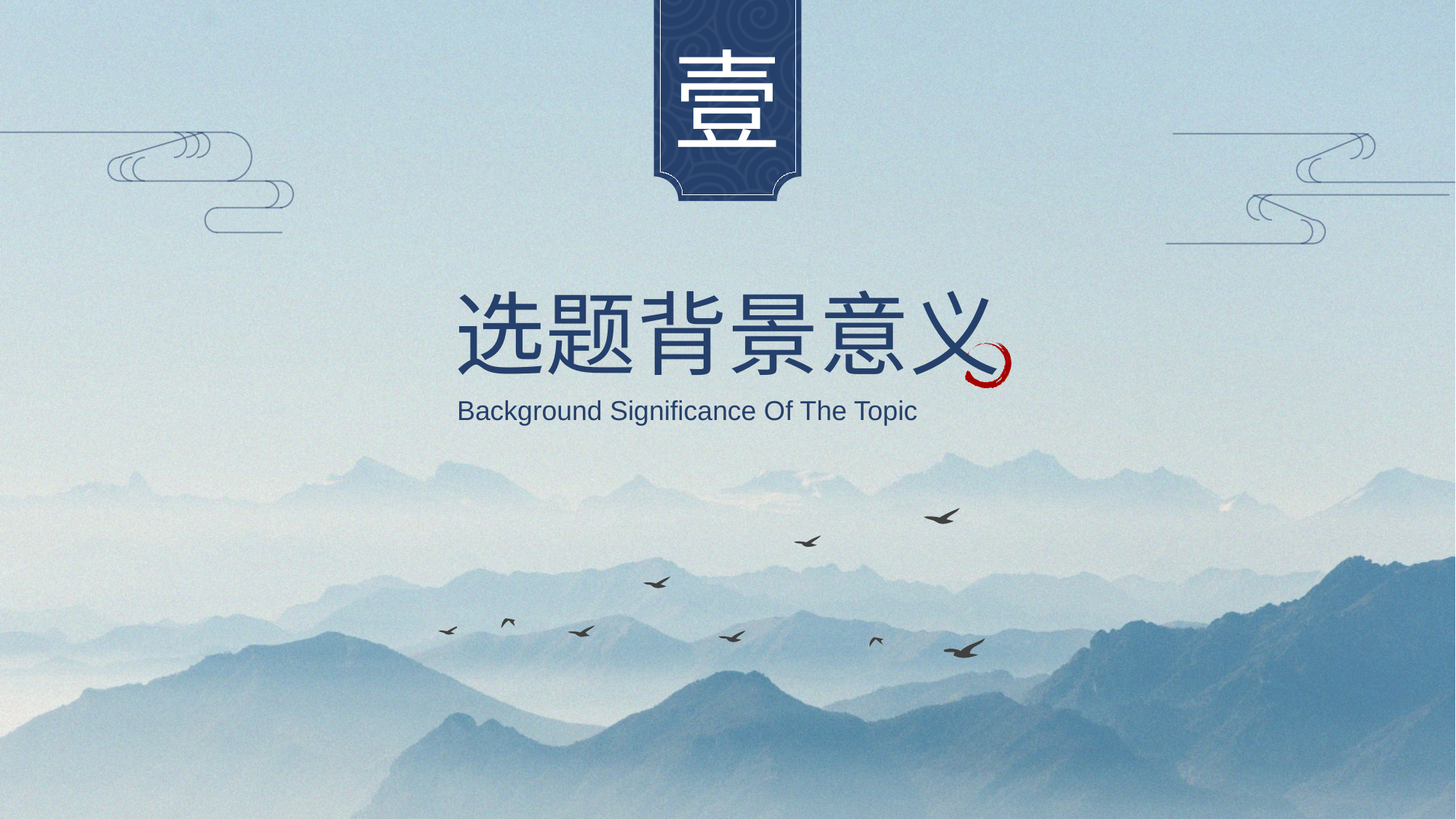

壹

选题背景意义

Background Significance Of The Topic